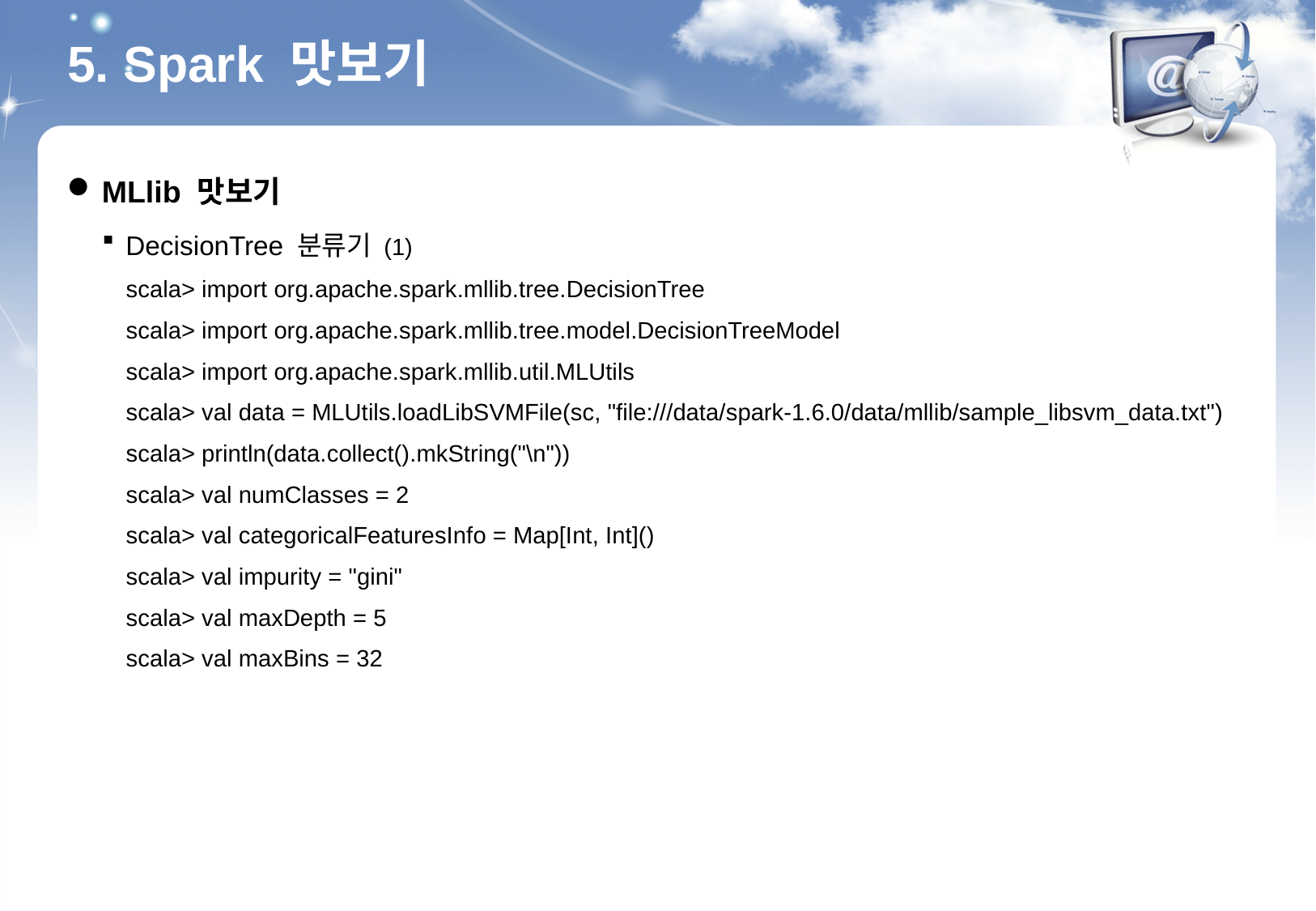

5. Spark 맛보기
MLlib 맛보기
DecisionTree 분류기 (1)
scala> import org.apache.spark.mllib.tree.DecisionTree
scala> import org.apache.spark.mllib.tree.model.DecisionTreeModel
scala> import org.apache.spark.mllib.util.MLUtils
scala> val data = MLUtils.loadLibSVMFile(sc, "file:///data/spark-1.6.0/data/mllib/sample_libsvm_data.txt")
scala> println(data.collect().mkString("\n"))
scala> val numClasses = 2
scala> val categoricalFeaturesInfo = Map[Int, Int]()
scala> val impurity = "gini"
scala> val maxDepth = 5
scala> val maxBins = 32